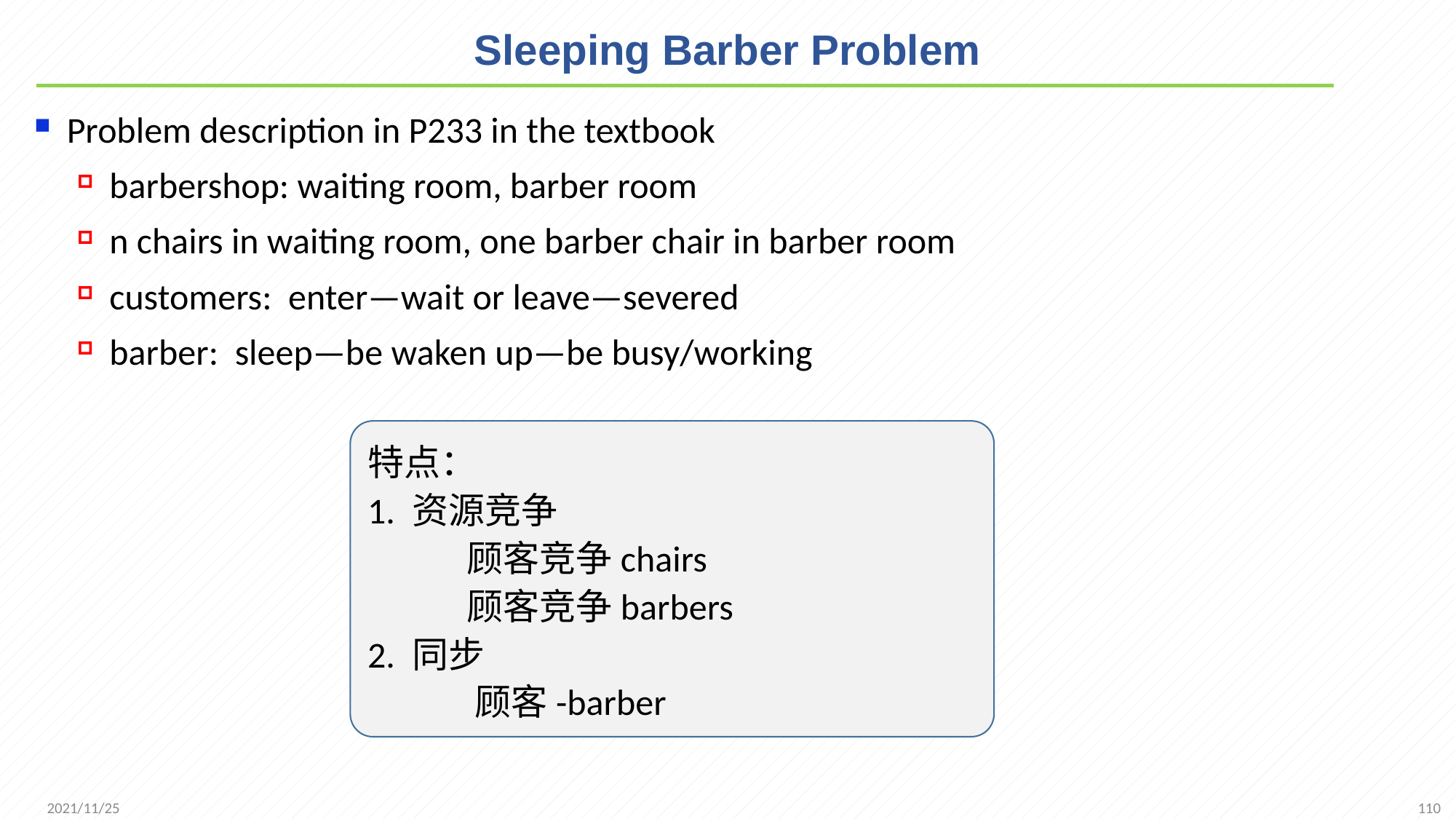

# Sleeping Barber Problem
Problem description in P233 in the textbook
barbershop: waiting room, barber room
n chairs in waiting room, one barber chair in barber room
customers:  enter—wait or leave—severed
barber:  sleep—be waken up—be busy/working

特点：
1. 资源竞争
           顾客竞争chairs
           顾客竞争barbers
2. 同步
            顾客-barber
110
2021/11/25